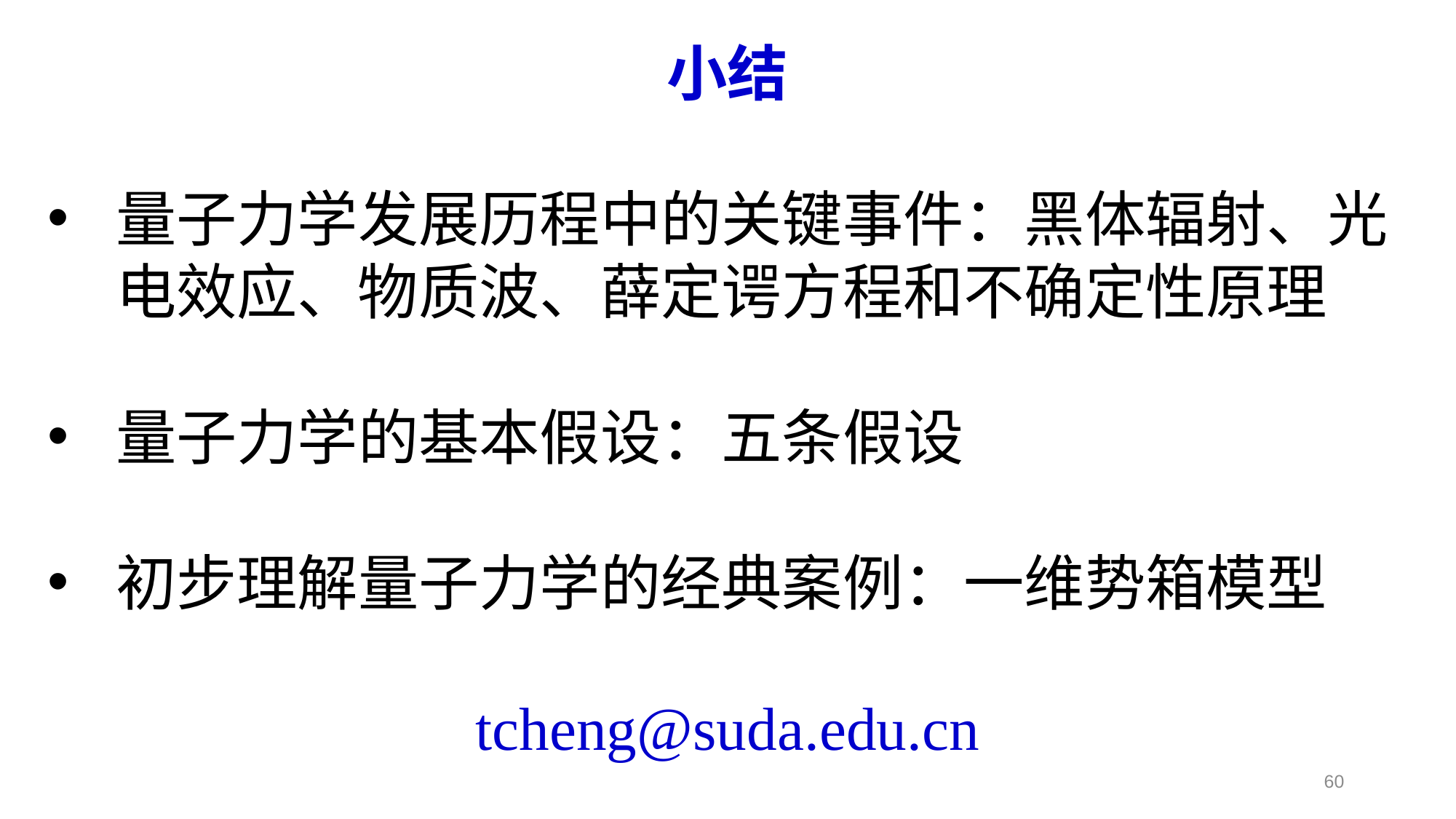

小结

量子力学发展历程中的关键事件：黑体辐射、光电效应、物质波、薛定谔方程和不确定性原理

量子力学的基本假设：五条假设

初步理解量子力学的经典案例：一维势箱模型

tcheng@suda.edu.cn
60